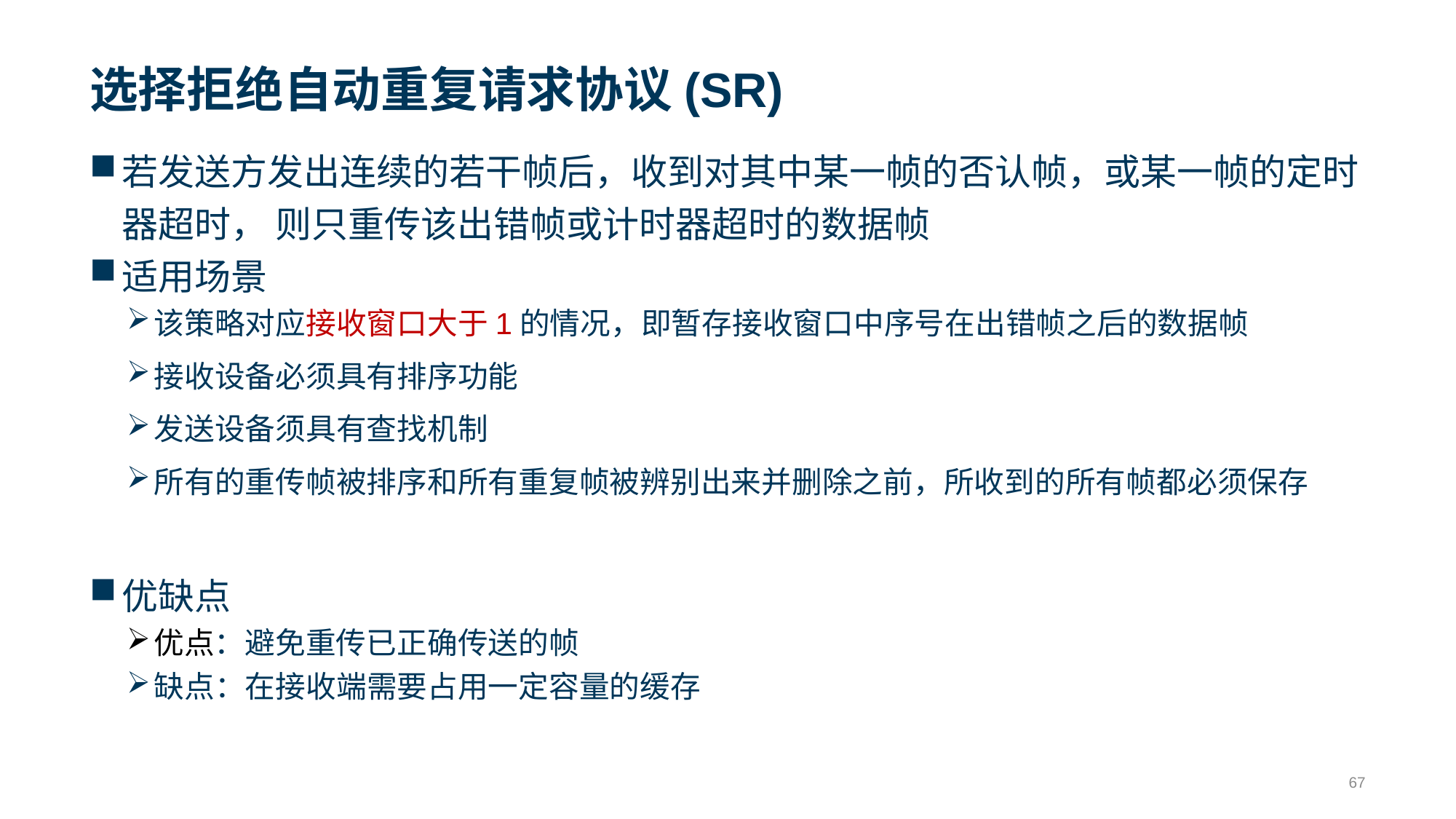

# 选择拒绝自动重复请求协议(SR)
若发送方发出连续的若干帧后，收到对其中某一帧的否认帧，或某一帧的定时器超时， 则只重传该出错帧或计时器超时的数据帧
适用场景
该策略对应接收窗口大于1的情况，即暂存接收窗口中序号在出错帧之后的数据帧
接收设备必须具有排序功能
发送设备须具有查找机制
所有的重传帧被排序和所有重复帧被辨别出来并删除之前，所收到的所有帧都必须保存

优缺点
优点：避免重传已正确传送的帧
缺点：在接收端需要占用一定容量的缓存

67